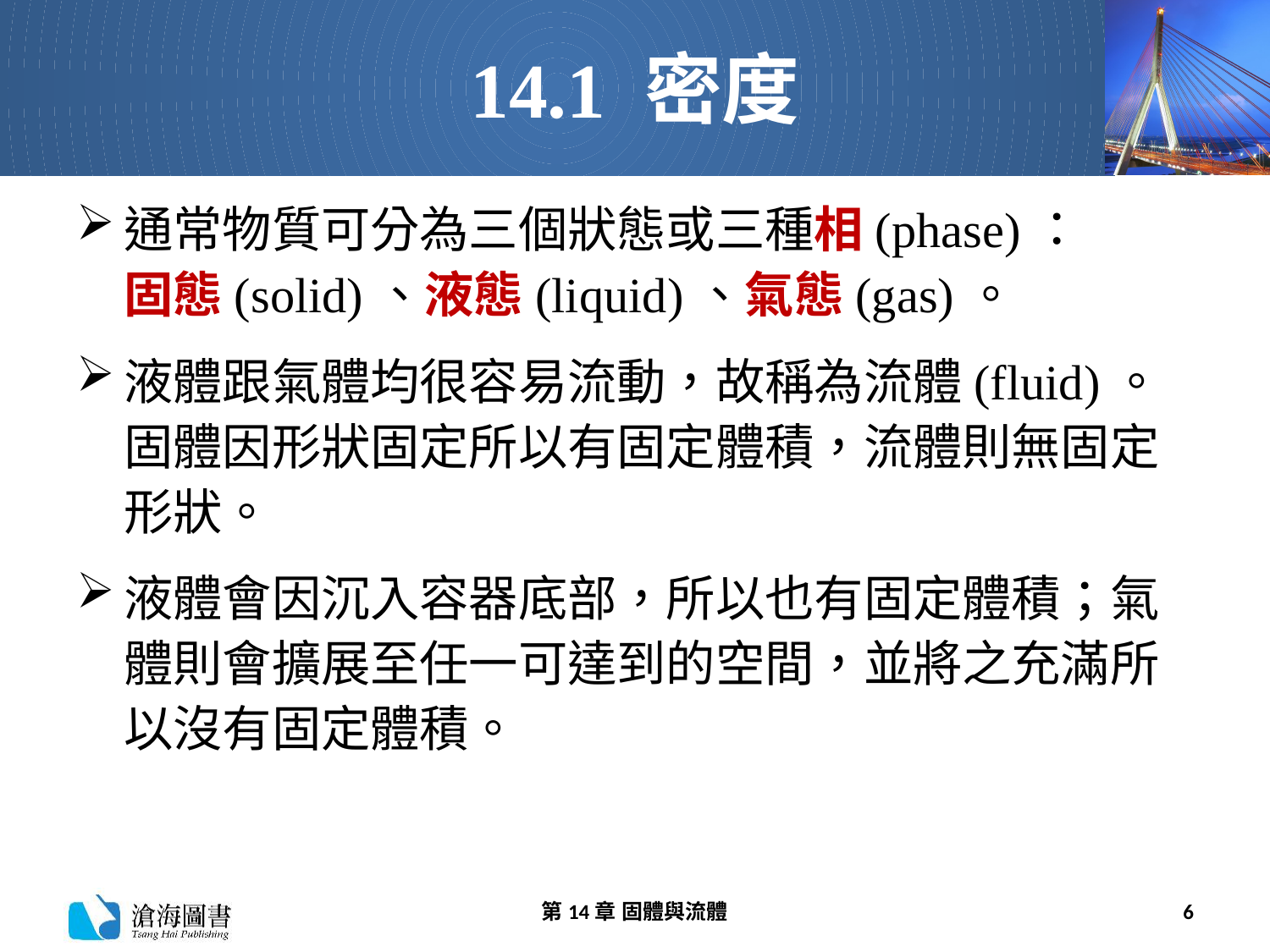

# 14.1 密度
通常物質可分為三個狀態或三種相(phase)：
固態(solid)、液態(liquid)、氣態(gas)。
液體跟氣體均很容易流動，故稱為流體(fluid)。固體因形狀固定所以有固定體積，流體則無固定形狀。
液體會因沉入容器底部，所以也有固定體積；氣體則會擴展至任一可達到的空間，並將之充滿所以沒有固定體積。
第14章 固體與流體
6